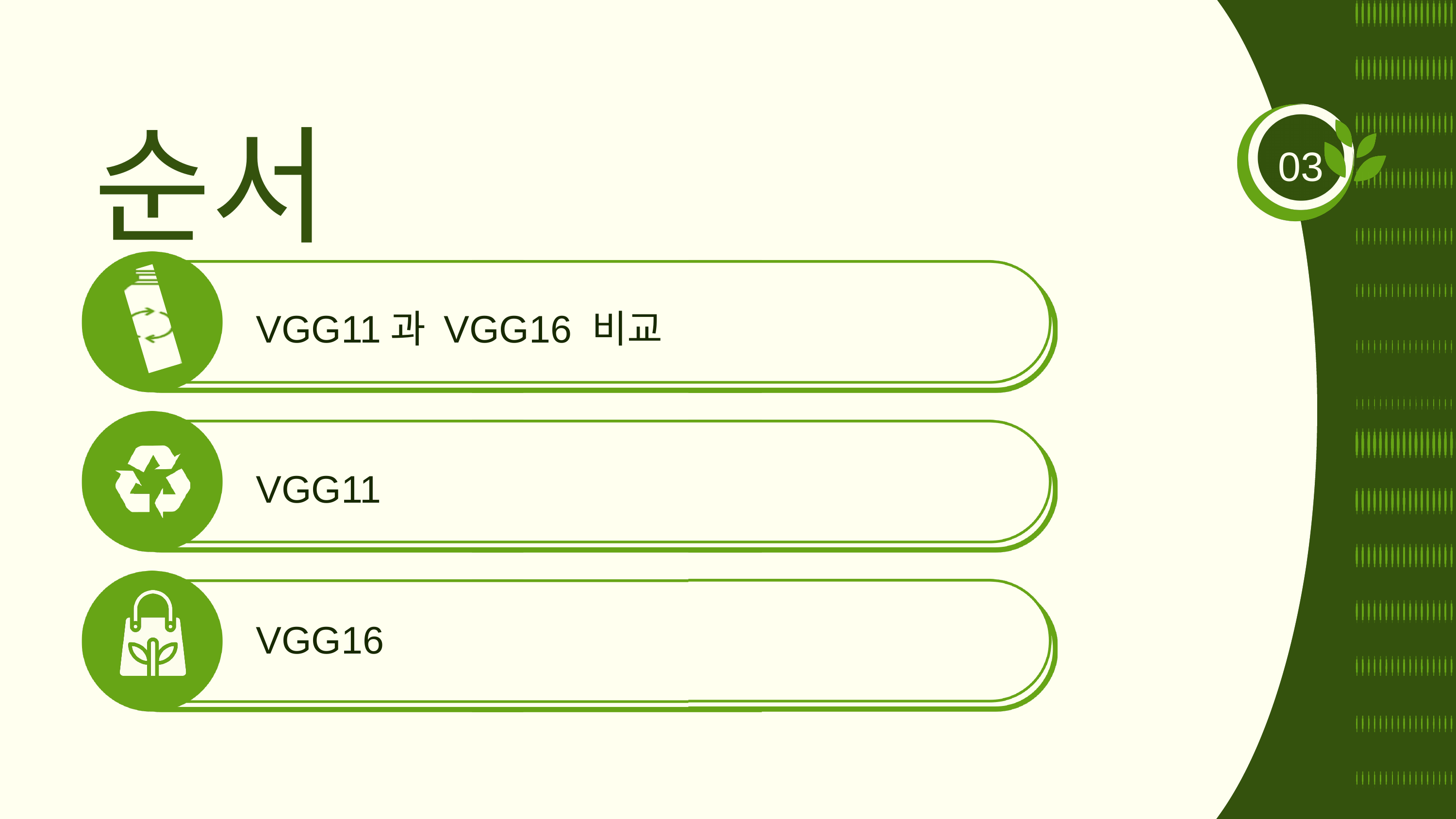

순서

03

VGG11과 VGG16 비교

VGG11

VGG16